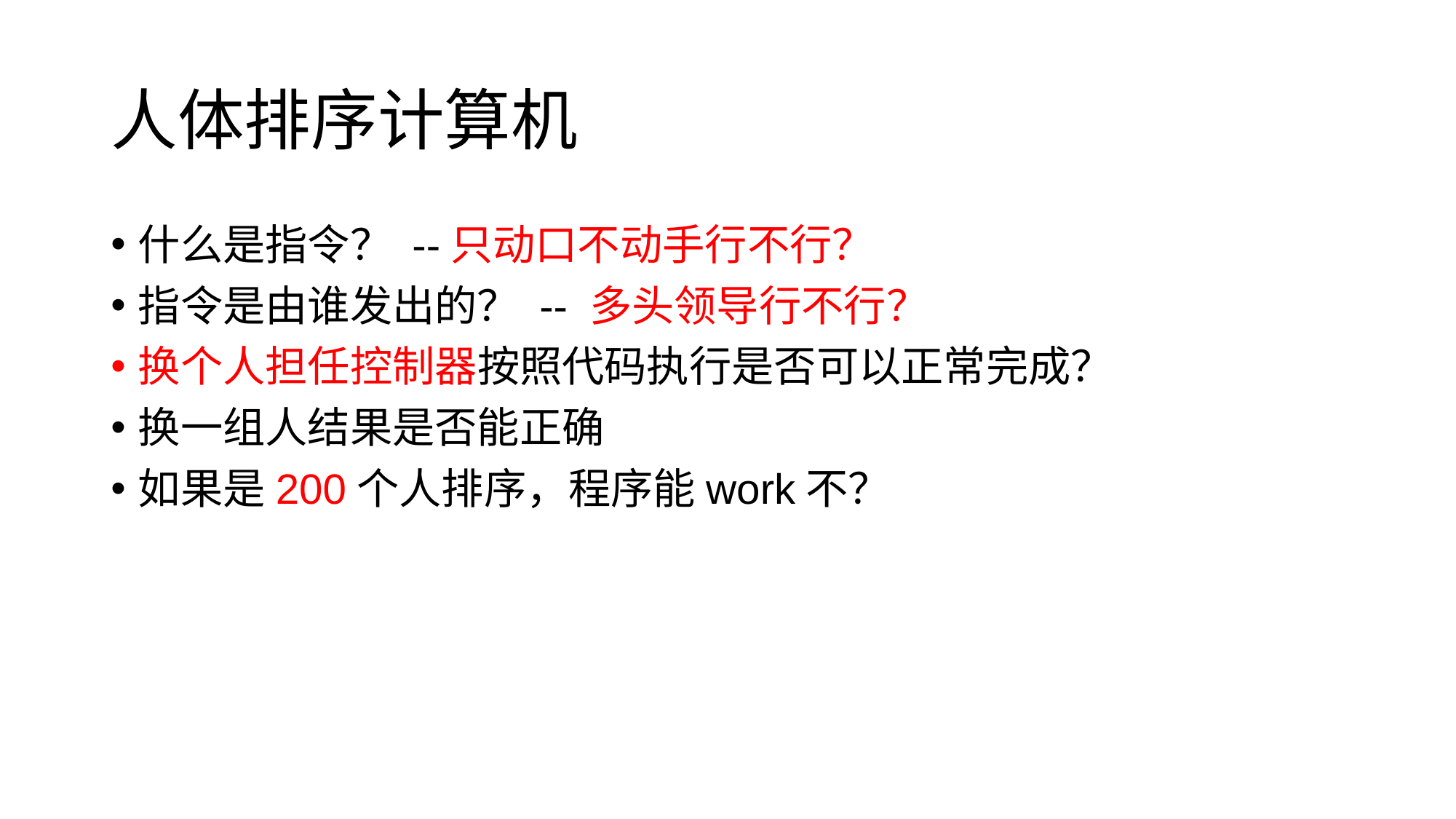

# 人体排序计算机
什么是指令？ --只动口不动手行不行？
指令是由谁发出的？ -- 多头领导行不行？
换个人担任控制器按照代码执行是否可以正常完成？
换一组人结果是否能正确
如果是200个人排序，程序能work不？